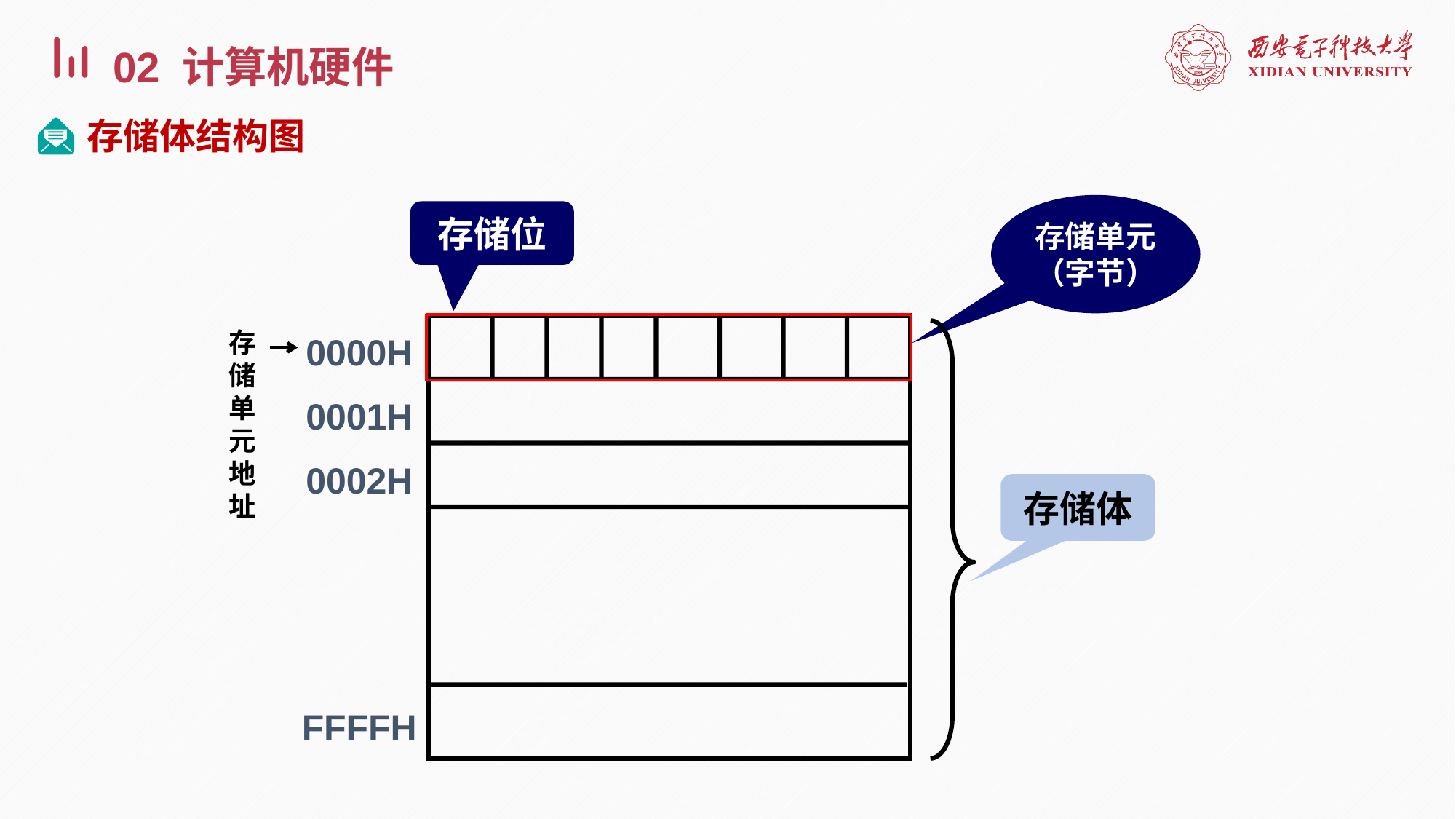

02 计算机硬件
存储体结构图

存储单元
（字节）
存储位
0000H
0001H
0002H

FFFFH

存储单元地址

存储体